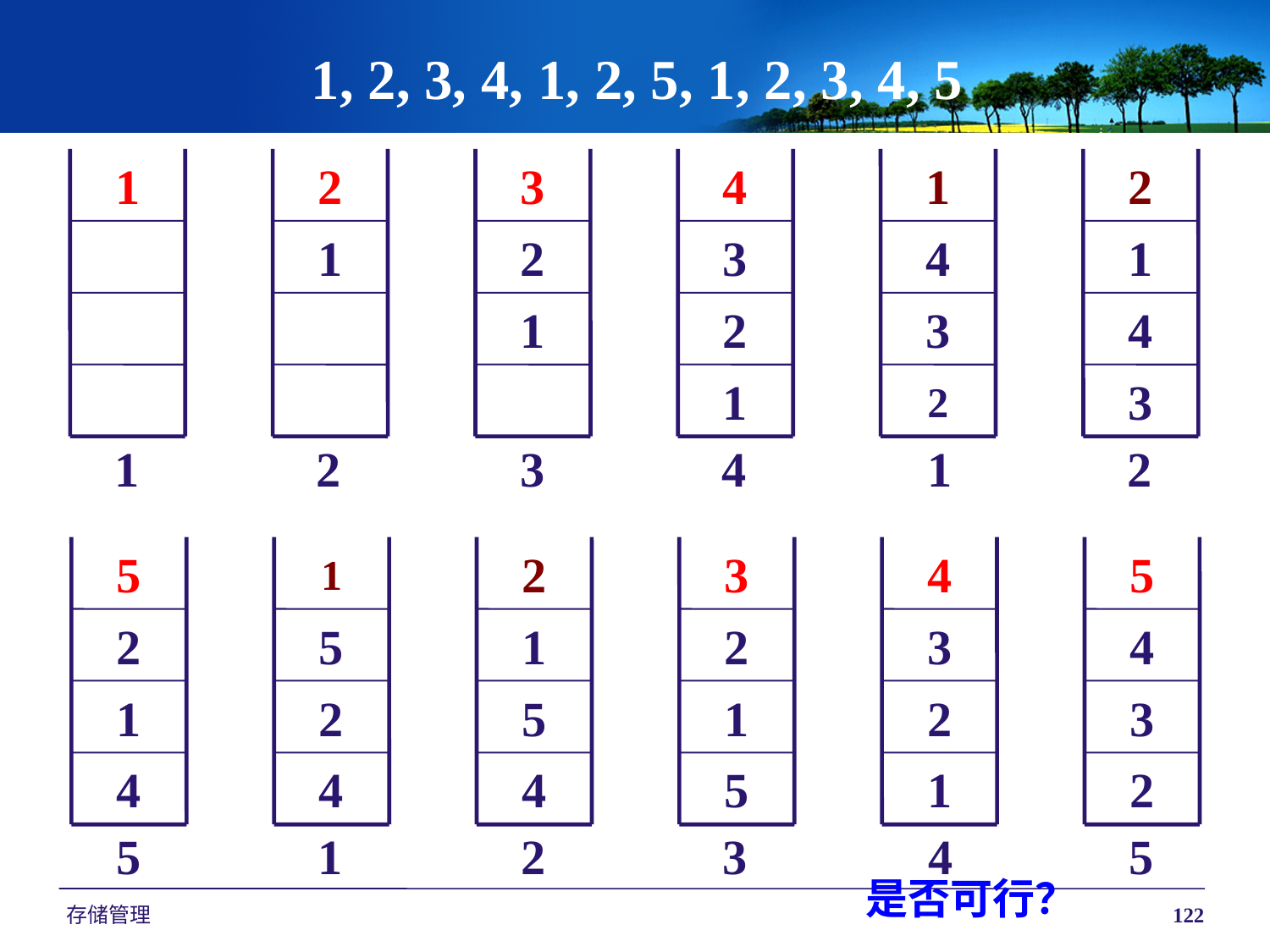

1, 2, 3, 4, 1, 2, 5, 1, 2, 3, 4, 5
1

1
2

1

2
3

2

1

3
4

3

2

1

4
1

4

3

2

1
2

1

4

3

2
5

2

1

4

5
1

5

2

4

1
2

1

5

4

2
3

2

1

5

3
4

3

2

1

4
5

4

3

2

5
是否可行？
存储管理
122